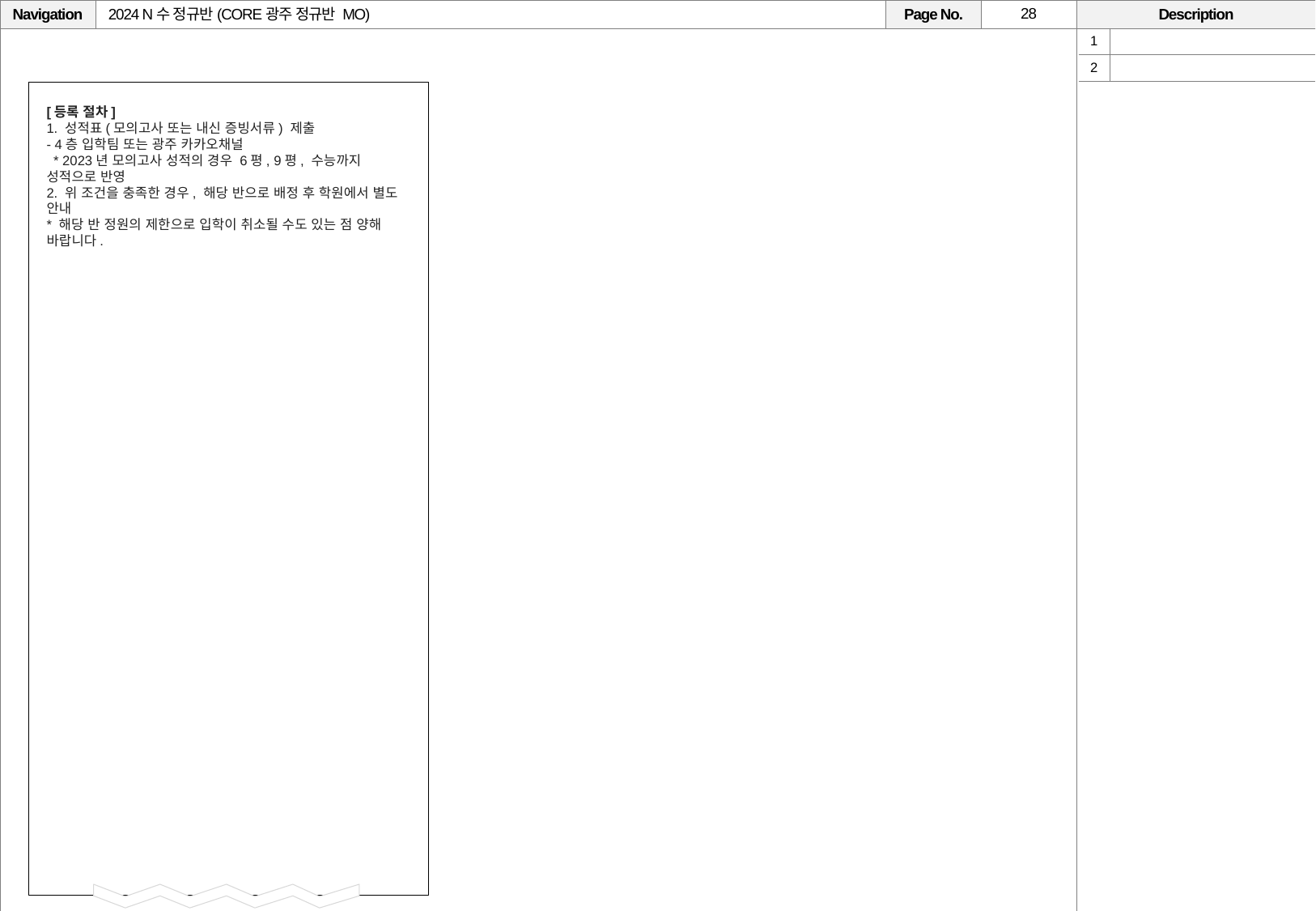

# 2024 N수 정규반(CORE광주 정규반 MO)
| 1 |  |
| --- | --- |
| 2 |  |

[등록 절차]
1. 성적표(모의고사 또는 내신 증빙서류) 제출
- 4층 입학팀 또는 광주 카카오채널
 * 2023년 모의고사 성적의 경우 6평, 9평, 수능까지 성적으로 반영
2. 위 조건을 충족한 경우, 해당 반으로 배정 후 학원에서 별도 안내
* 해당 반 정원의 제한으로 입학이 취소될 수도 있는 점 양해 바랍니다.